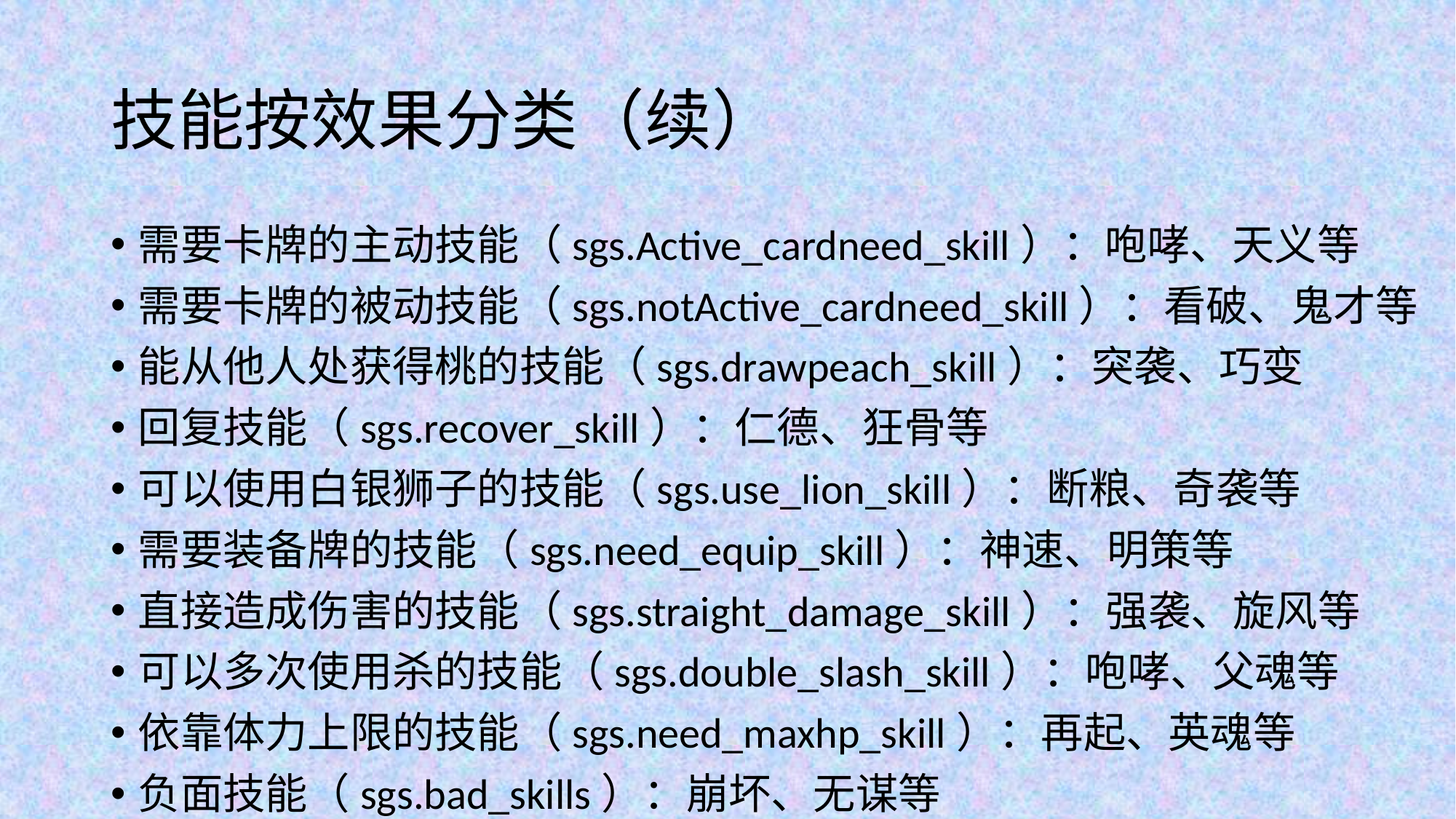

# 技能按效果分类（续）
需要卡牌的主动技能（sgs.Active_cardneed_skill）：咆哮、天义等
需要卡牌的被动技能（sgs.notActive_cardneed_skill）：看破、鬼才等
能从他人处获得桃的技能（sgs.drawpeach_skill）：突袭、巧变
回复技能（sgs.recover_skill）：仁德、狂骨等
可以使用白银狮子的技能（sgs.use_lion_skill）：断粮、奇袭等
需要装备牌的技能（sgs.need_equip_skill）：神速、明策等
直接造成伤害的技能（sgs.straight_damage_skill）：强袭、旋风等
可以多次使用杀的技能（sgs.double_slash_skill）：咆哮、父魂等
依靠体力上限的技能（sgs.need_maxhp_skill）：再起、英魂等
负面技能（sgs.bad_skills）：崩坏、无谋等